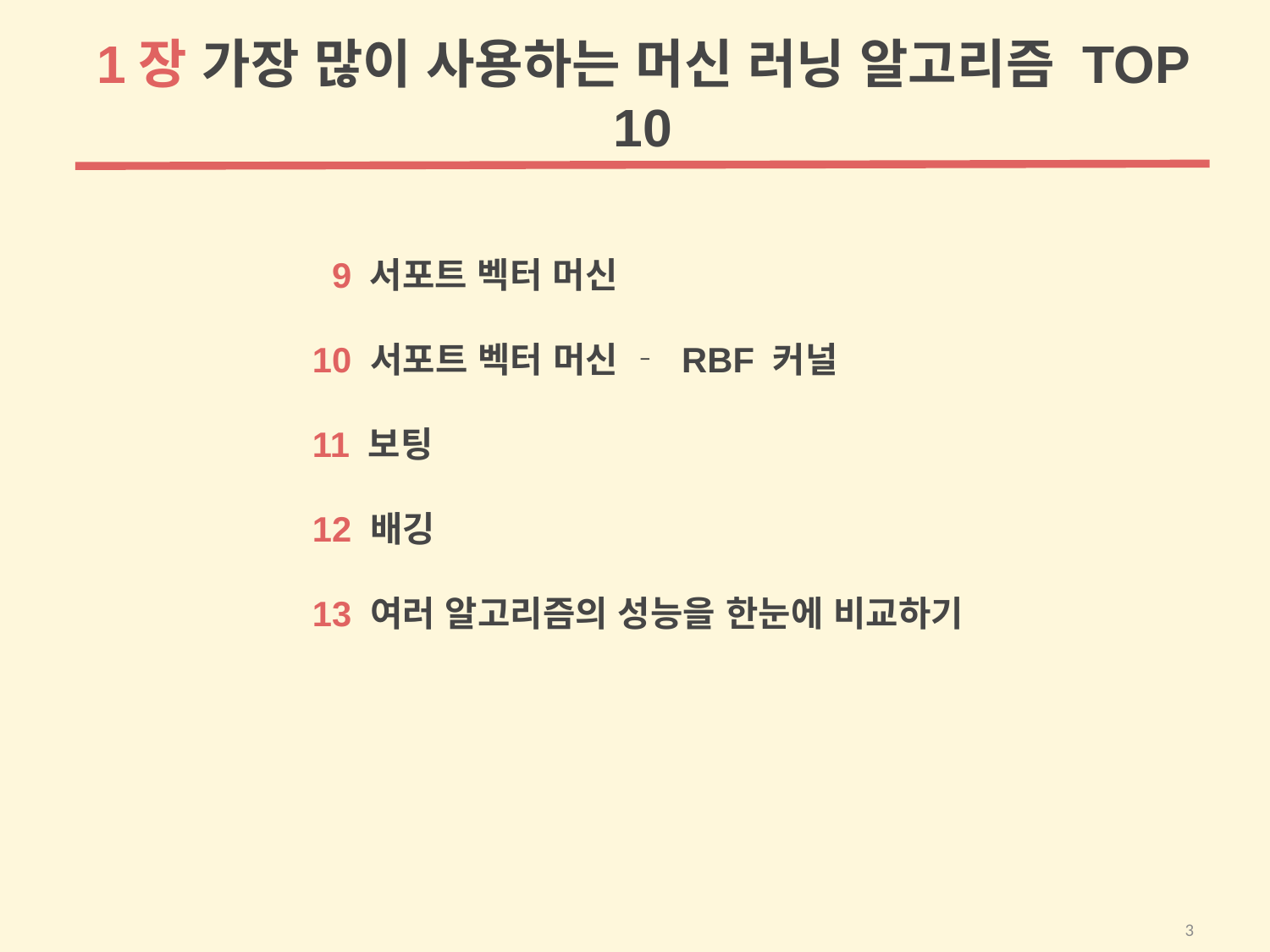

1장 가장 많이 사용하는 머신 러닝 알고리즘 TOP 10
  9 서포트 벡터 머신
10 서포트 벡터 머신 ‐ RBF 커널
11 보팅
12 배깅
13 여러 알고리즘의 성능을 한눈에 비교하기
3